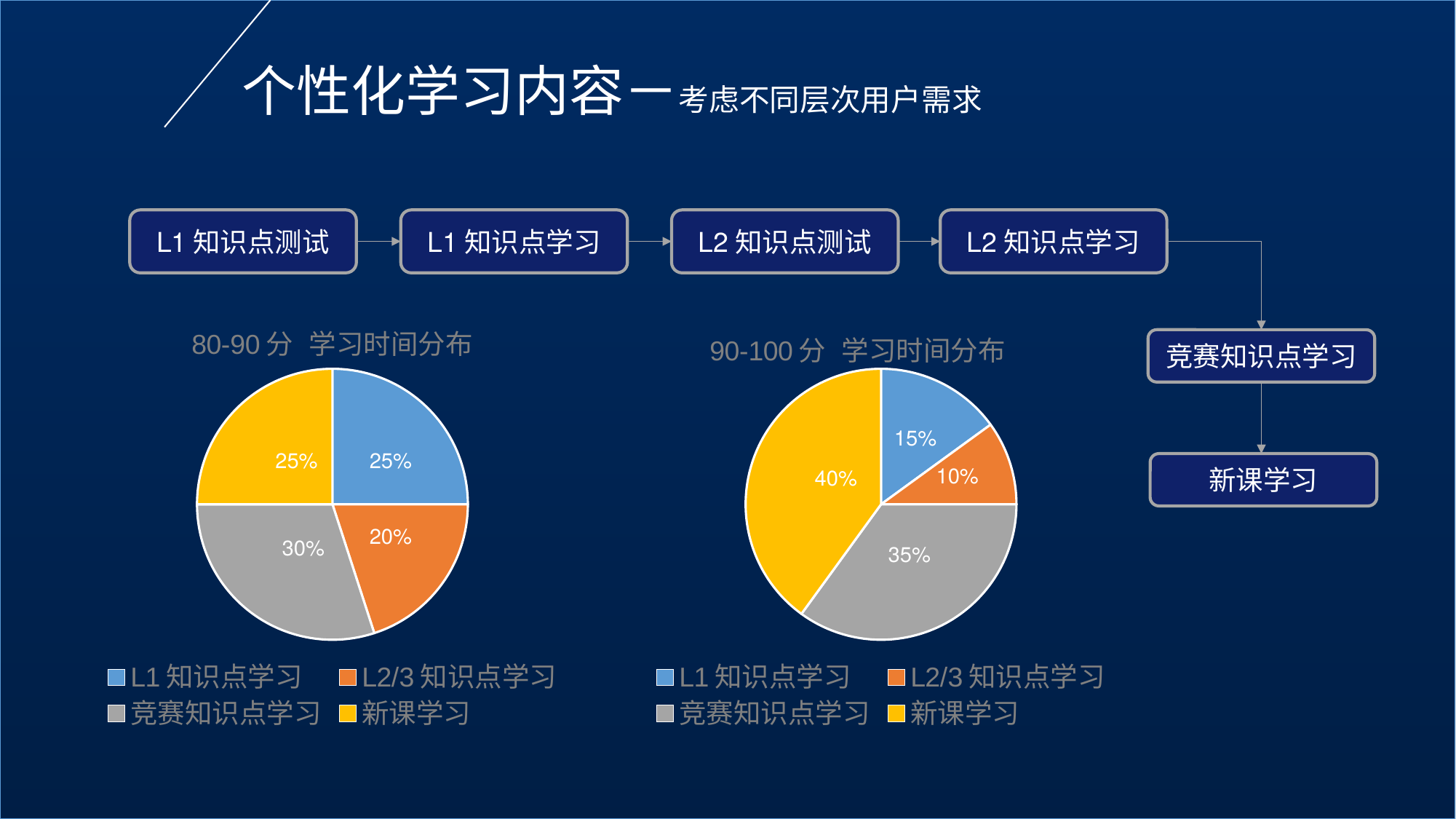

个性化学习内容－考虑不同层次用户需求
L1知识点测试
L1知识点学习
L2知识点测试
L2知识点学习

### Chart: 80-90分  学习时间分布

| Category | 销售额 |
|---|---|
| L1知识点学习 | 25.0 |
| L2/3知识点学习 | 20.0 |
| 竞赛知识点学习 | 30.0 |
| 新课学习 | 25.0 |

### Chart: 90-100分  学习时间分布

| Category | 销售额 |
|---|---|
| L1知识点学习 | 15.0 |
| L2/3知识点学习 | 10.0 |
| 竞赛知识点学习 | 35.0 |
| 新课学习 | 40.0 |
竞赛知识点学习
15%
25%
25%
新课学习
10%
40%
40%
60%
20%
30%
35%